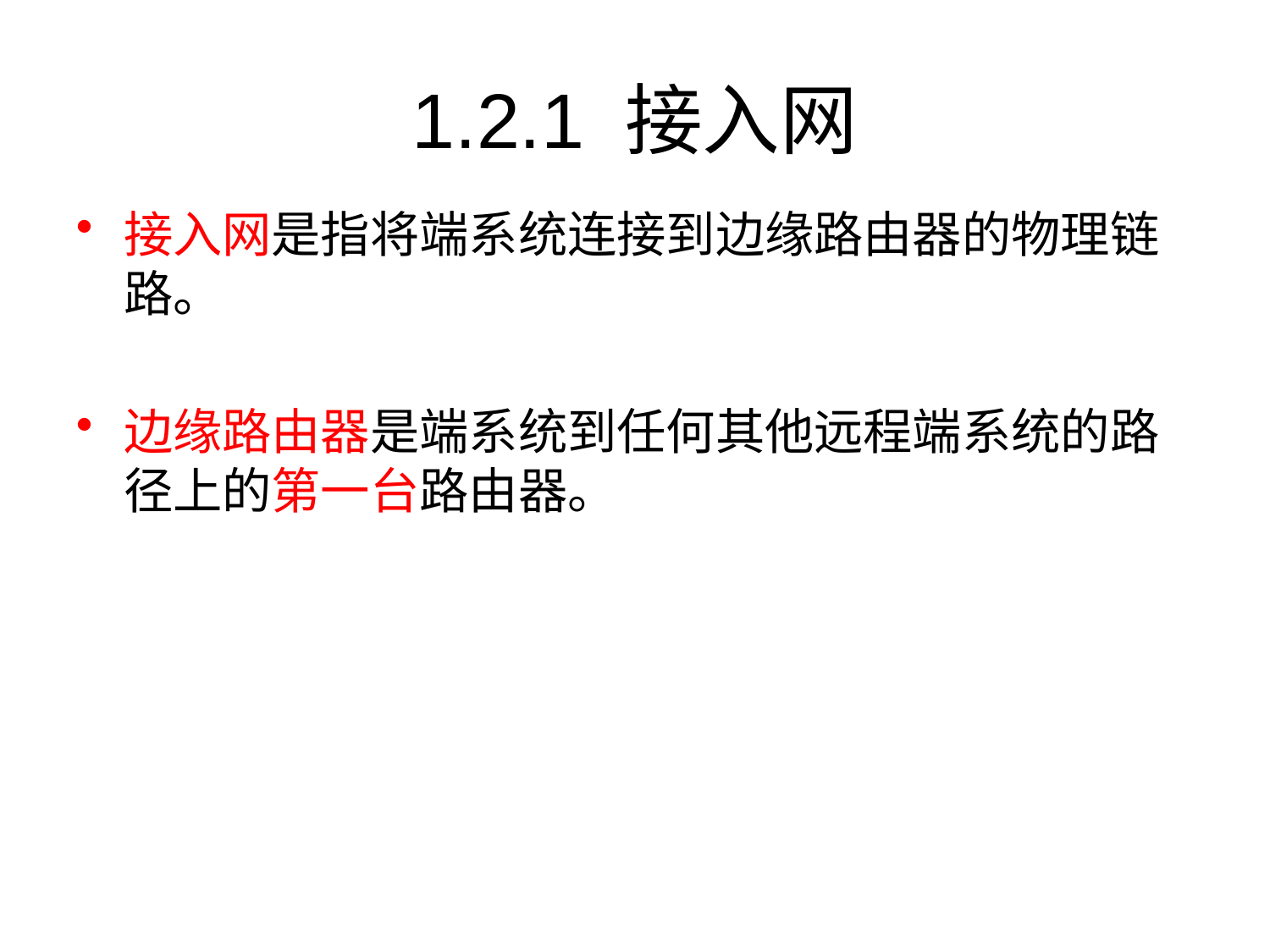

# 1.2.1 接入网
接入网是指将端系统连接到边缘路由器的物理链路。

边缘路由器是端系统到任何其他远程端系统的路径上的第一台路由器。